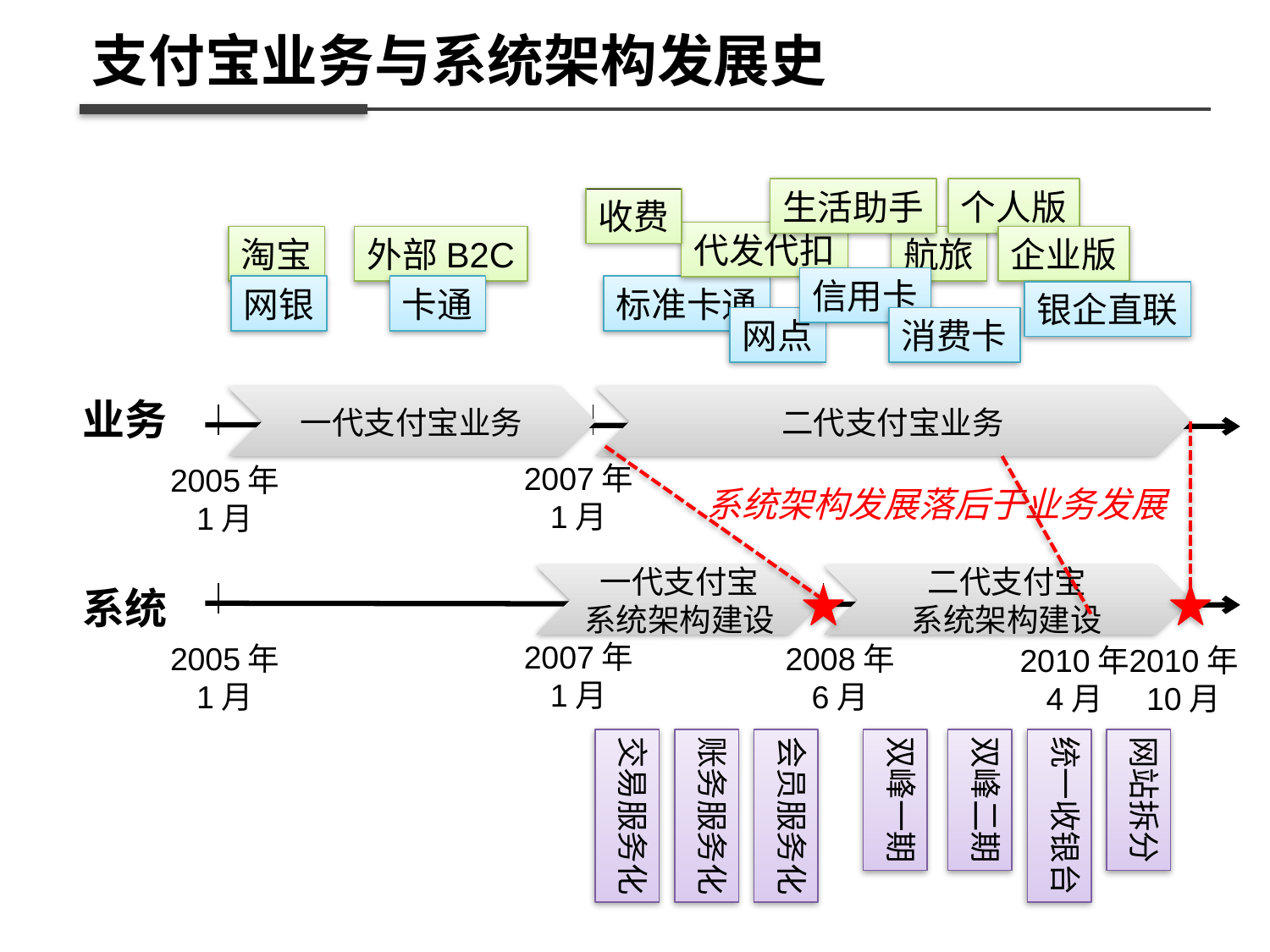

支付宝业务与系统架构发展史
生活助手
个人版
收费
代发代扣
淘宝
外部B2C
航旅
企业版
信用卡
网银
卡通
标准卡通
银企直联
网点
消费卡
业务
一代支付宝业务
二代支付宝业务
2007年
1月
2005年
1月
系统架构发展落后于业务发展
一代支付宝
系统架构建设
二代支付宝
系统架构建设
系统

2007年
1月
2005年
1月
2008年
6月
2010年
4月
2010年
10月
交易服务化
账务服务化
会员服务化
双峰一期
双峰二期
统一收银台
网站拆分